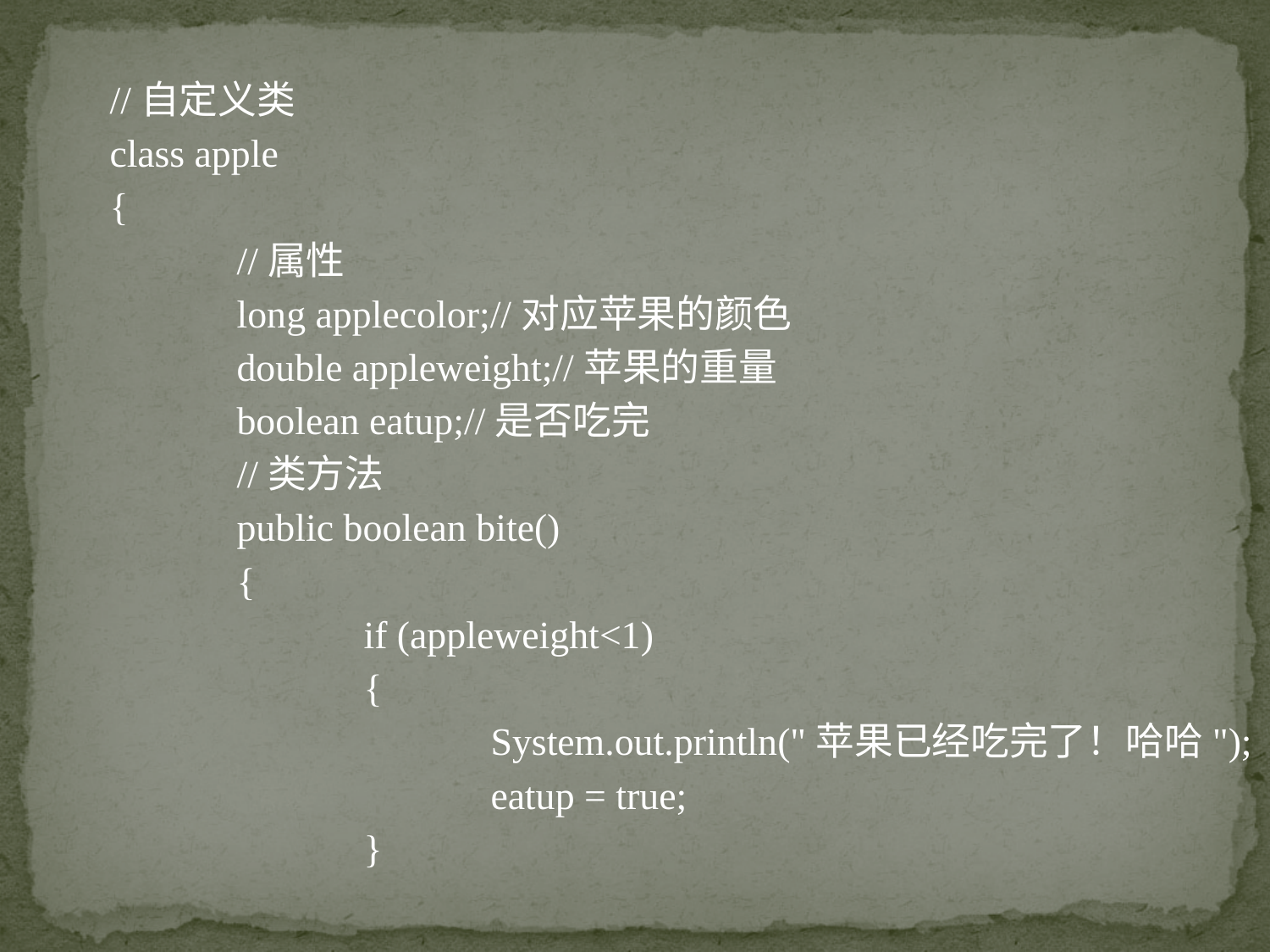

//自定义类
class apple
{
	//属性
	long applecolor;//对应苹果的颜色
	double appleweight;//苹果的重量
	boolean eatup;//是否吃完
	//类方法
	public boolean bite()
	{
		if (appleweight<1)
		{
			System.out.println("苹果已经吃完了！哈哈");
			eatup = true;
		}